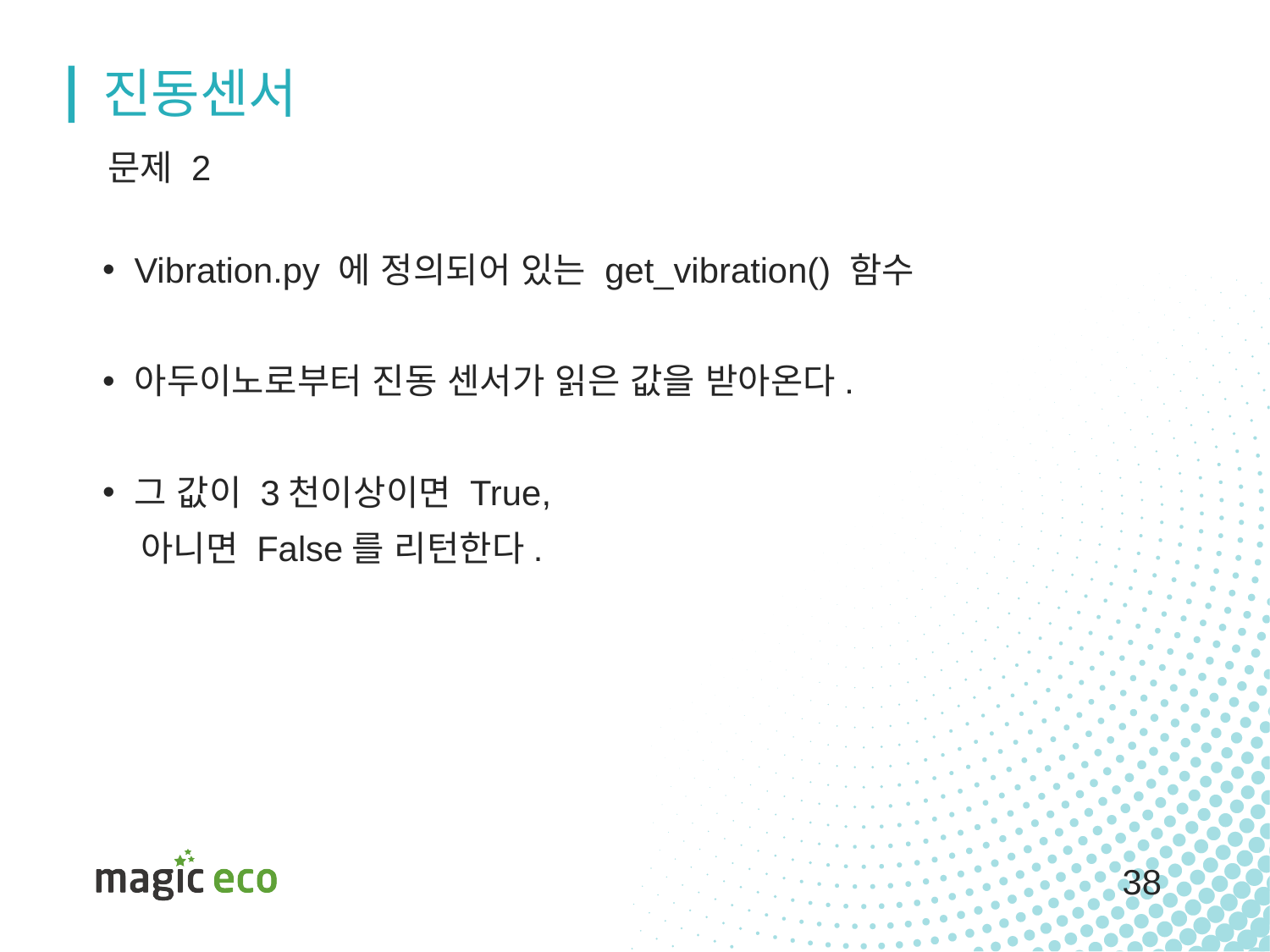

# 진동센서
문제 2

Vibration.py 에 정의되어 있는 get_vibration() 함수

아두이노로부터 진동 센서가 읽은 값을 받아온다.

그 값이 3천이상이면 True,
   아니면 False를 리턴한다.